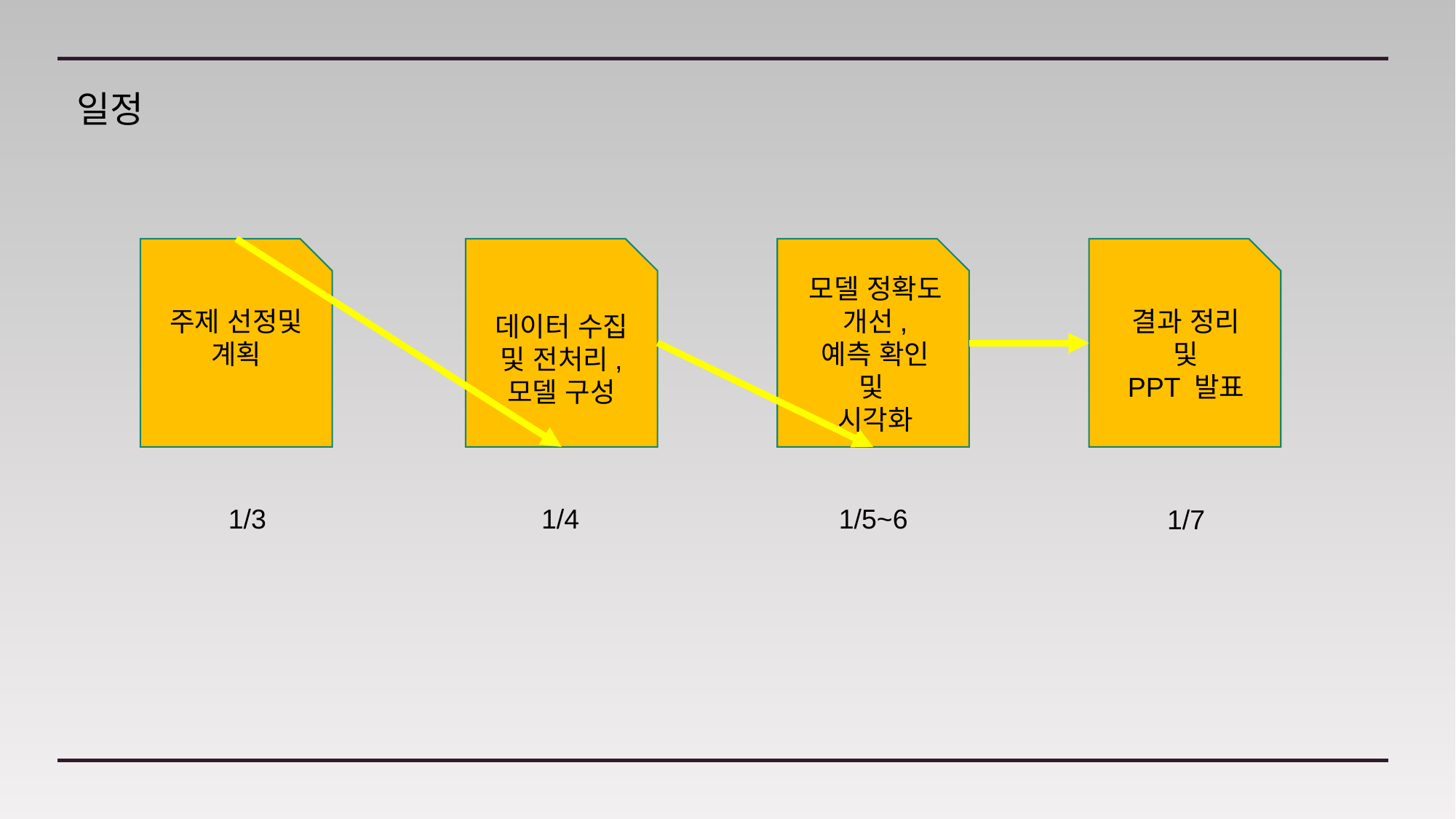

일정

모델 정확도 개선,
예측 확인
및
시각화
주제 선정및
계획
결과 정리
및
PPT 발표
데이터 수집 및 전처리,
모델 구성
1/3
1/4
1/5~6
1/7